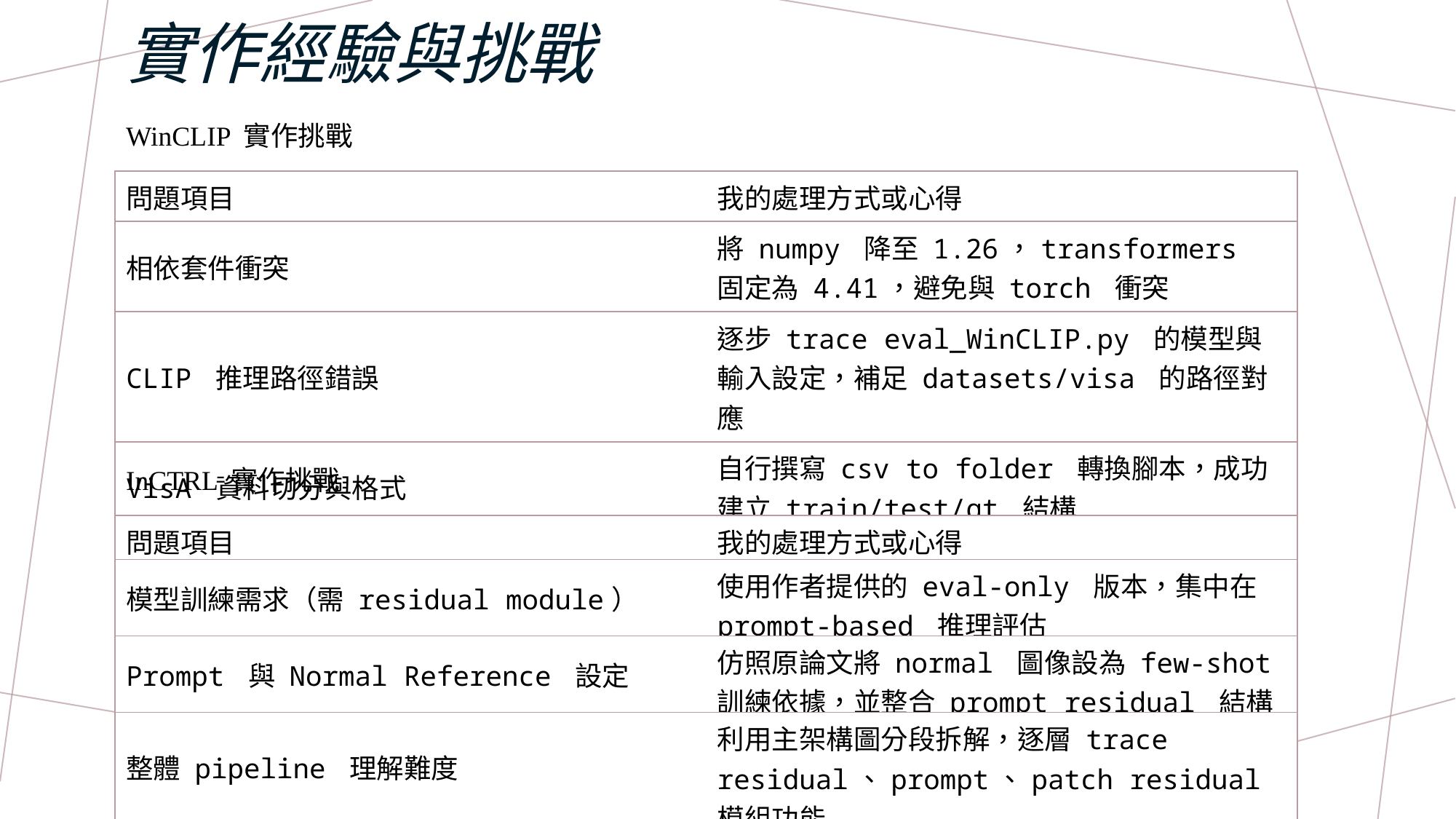

# 實作經驗與挑戰
WinCLIP 實作挑戰
| 問題項目 | 我的處理方式或心得 |
| --- | --- |
| 相依套件衝突 | 將 numpy 降至 1.26，transformers 固定為 4.41，避免與 torch 衝突 |
| CLIP 推理路徑錯誤 | 逐步 trace eval\_WinCLIP.py 的模型與輸入設定，補足 datasets/visa 的路徑對應 |
| VisA 資料切分與格式 | 自行撰寫 csv to folder 轉換腳本，成功建立 train/test/gt 結構 |
InCTRL 實作挑戰
| 問題項目 | 我的處理方式或心得 |
| --- | --- |
| 模型訓練需求（需 residual module） | 使用作者提供的 eval-only 版本，集中在 prompt-based 推理評估 |
| Prompt 與 Normal Reference 設定 | 仿照原論文將 normal 圖像設為 few-shot 訓練依據，並整合 prompt residual 結構 |
| 整體 pipeline 理解難度 | 利用主架構圖分段拆解，逐層 trace residual、prompt、patch residual 模組功能 |